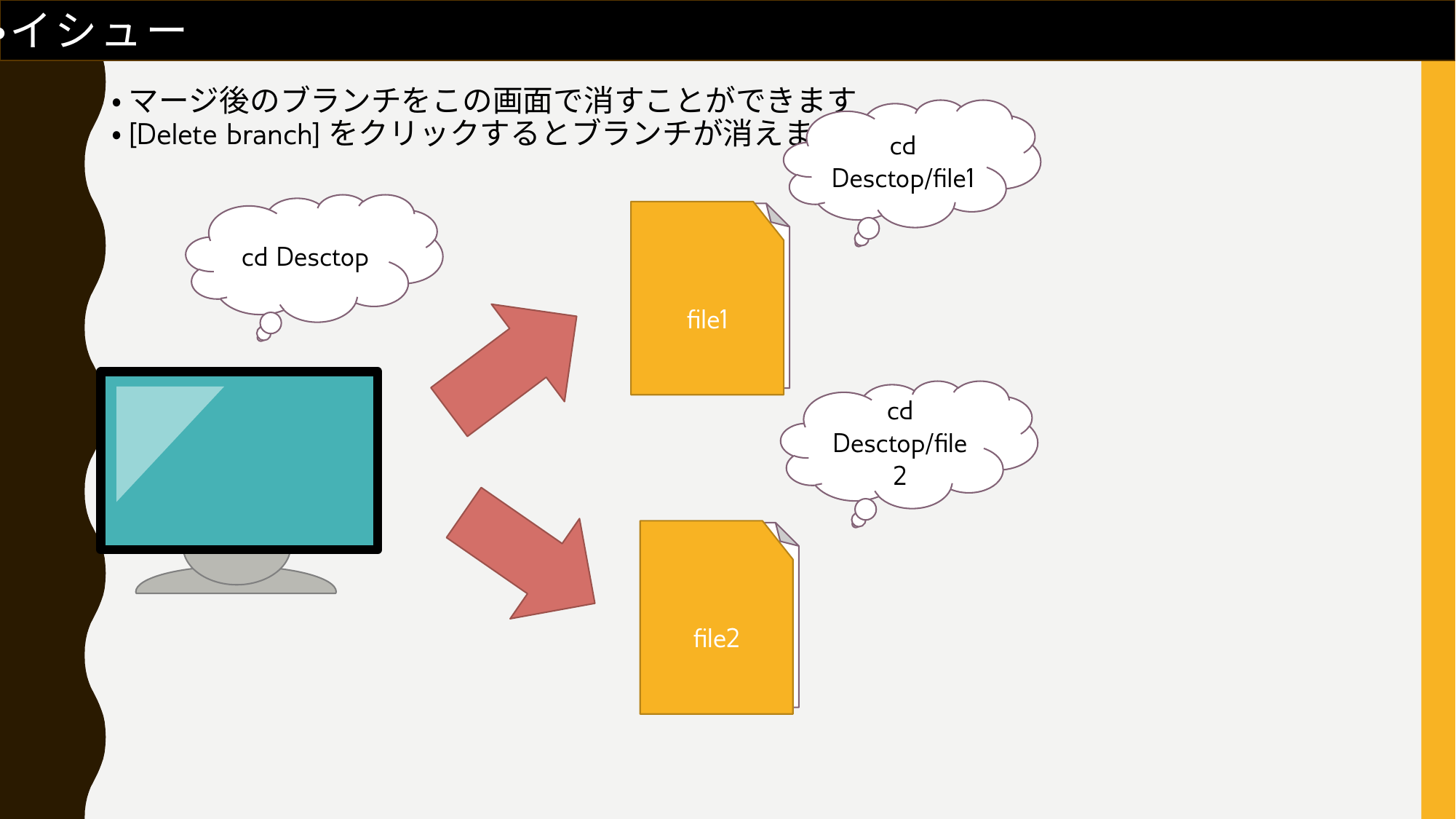

・イシュー
・ マージ後のブランチをこの画面で消すことができます
cd Desctop/file1
・[Delete branch]をクリックするとブランチが消えます
cd Desctop
file1

cd Desctop/file2

file2